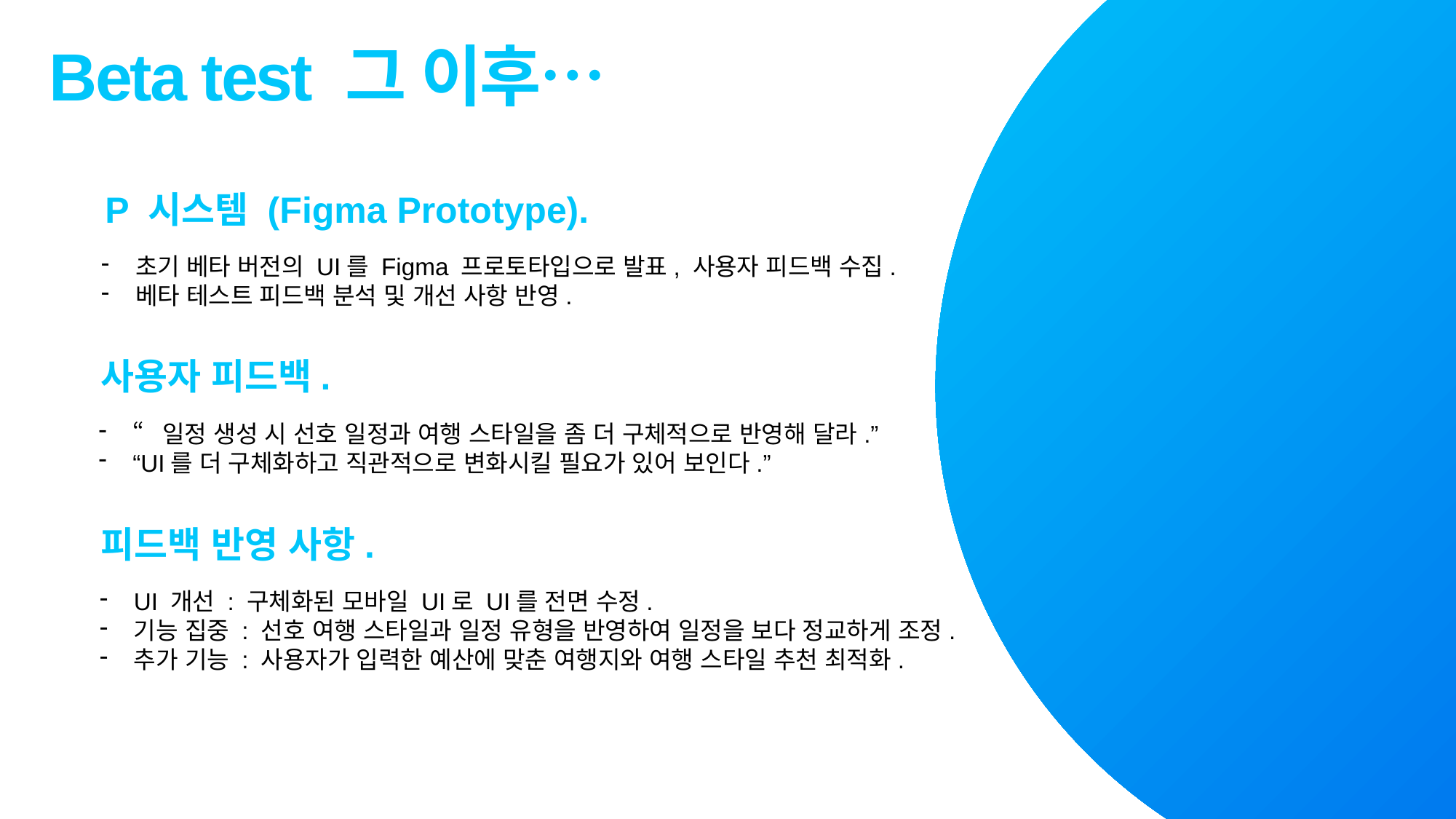

Beta test 그 이후…
P 시스템 (Figma Prototype).
초기 베타 버전의 UI를 Figma 프로토타입으로 발표, 사용자 피드백 수집.
베타 테스트 피드백 분석 및 개선 사항 반영.
사용자 피드백.
“일정 생성 시 선호 일정과 여행 스타일을 좀 더 구체적으로 반영해 달라.”
“UI를 더 구체화하고 직관적으로 변화시킬 필요가 있어 보인다.”
피드백 반영 사항.
UI 개선 : 구체화된 모바일 UI로 UI를 전면 수정.
기능 집중 : 선호 여행 스타일과 일정 유형을 반영하여 일정을 보다 정교하게 조정.
추가 기능 : 사용자가 입력한 예산에 맞춘 여행지와 여행 스타일 추천 최적화.